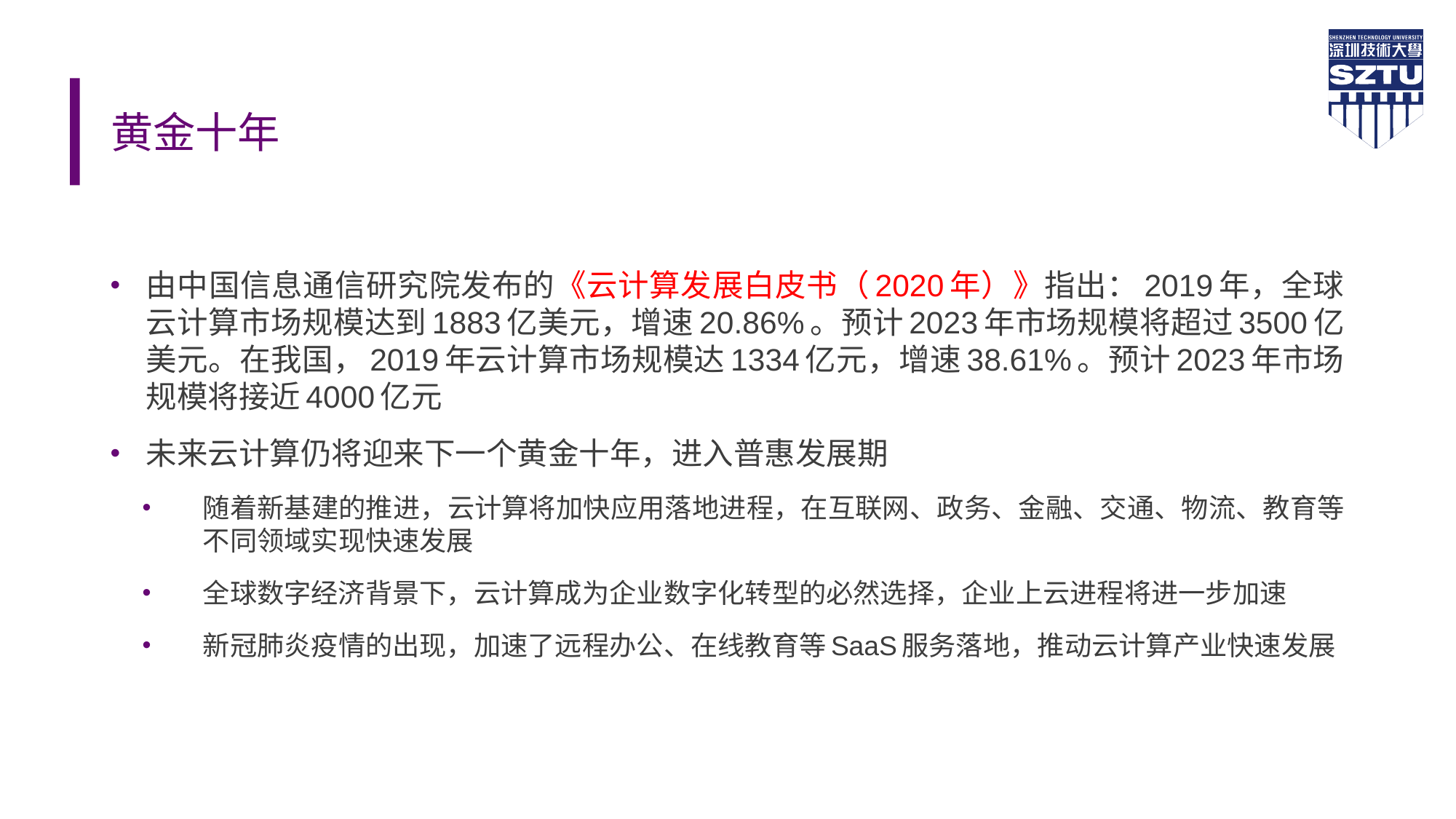

# 黄金十年
由中国信息通信研究院发布的《云计算发展白皮书（2020年）》指出：2019年，全球云计算市场规模达到1883亿美元，增速20.86%。预计2023年市场规模将超过3500亿美元。在我国，2019年云计算市场规模达1334亿元，增速38.61%。预计2023年市场规模将接近4000亿元
未来云计算仍将迎来下一个黄金十年，进入普惠发展期
随着新基建的推进，云计算将加快应用落地进程，在互联网、政务、金融、交通、物流、教育等不同领域实现快速发展
全球数字经济背景下，云计算成为企业数字化转型的必然选择，企业上云进程将进一步加速
新冠肺炎疫情的出现，加速了远程办公、在线教育等SaaS服务落地，推动云计算产业快速发展